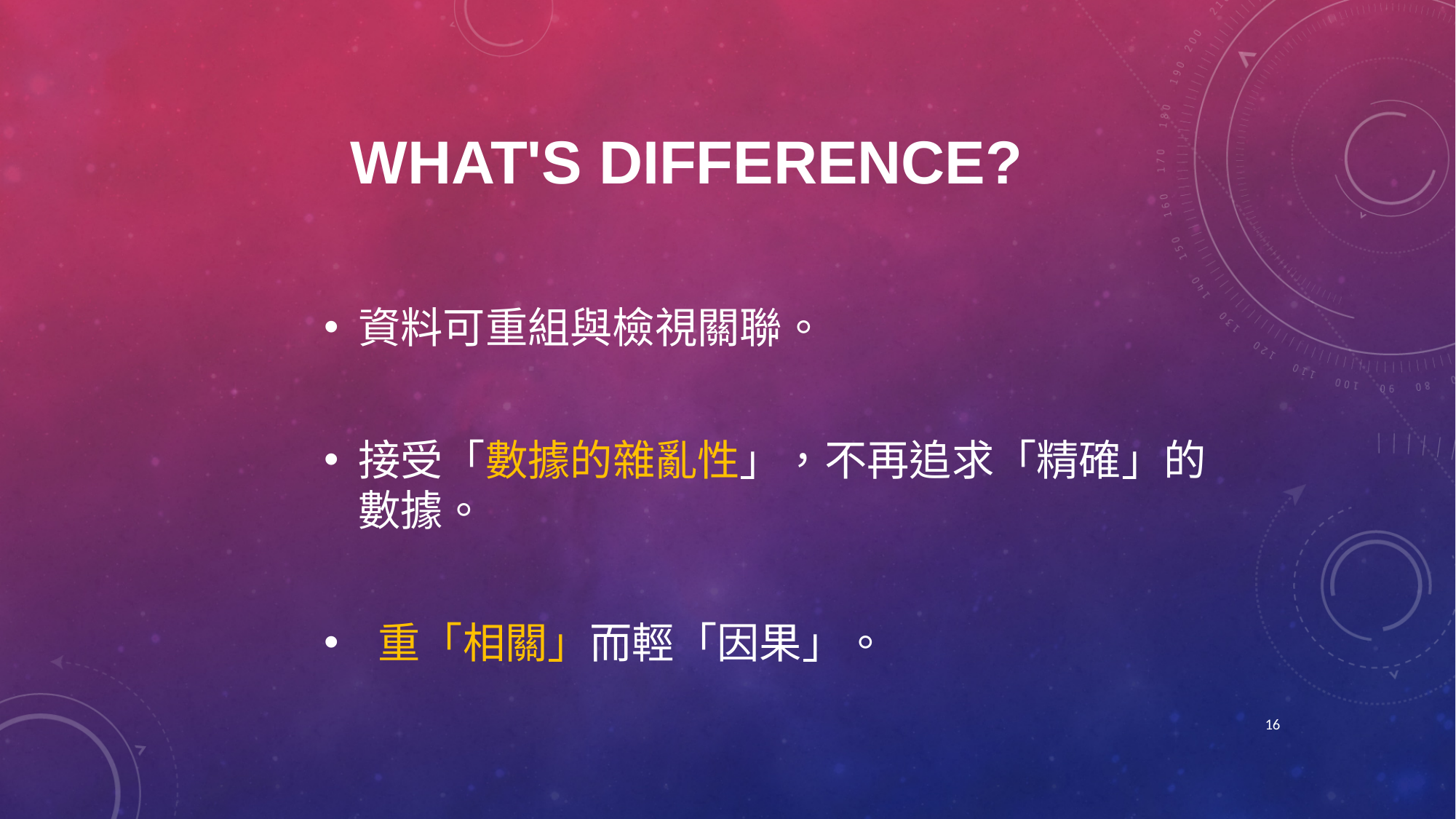

# What's difference?
資料可重組與檢視關聯。

接受「數據的雜亂性」，不再追求「精確」的數據。

 重「相關」而輕「因果」。
16